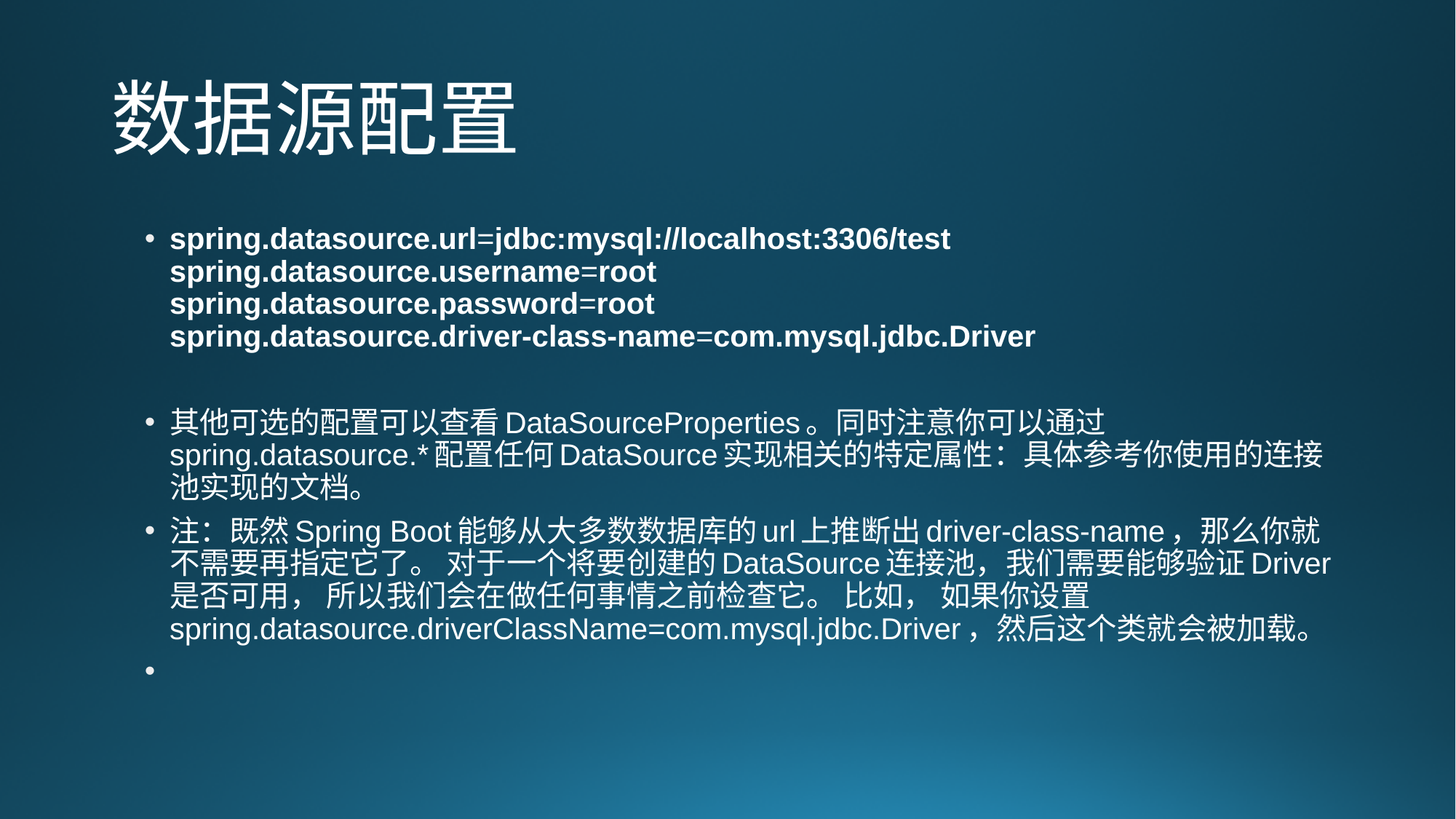

# 数据源配置
spring.datasource.url=jdbc:mysql://localhost:3306/test
spring.datasource.username=root
spring.datasource.password=root
spring.datasource.driver-class-name=com.mysql.jdbc.Driver

其他可选的配置可以查看DataSourceProperties。同时注意你可以通过spring.datasource.*配置任何DataSource实现相关的特定属性：具体参考你使用的连接池实现的文档。
注：既然Spring Boot能够从大多数数据库的url上推断出driver-class-name，那么你就不需要再指定它了。 对于一个将要创建的DataSource连接池，我们需要能够验证Driver是否可用， 所以我们会在做任何事情之前检查它。 比如， 如果你设置spring.datasource.driverClassName=com.mysql.jdbc.Driver，然后这个类就会被加载。